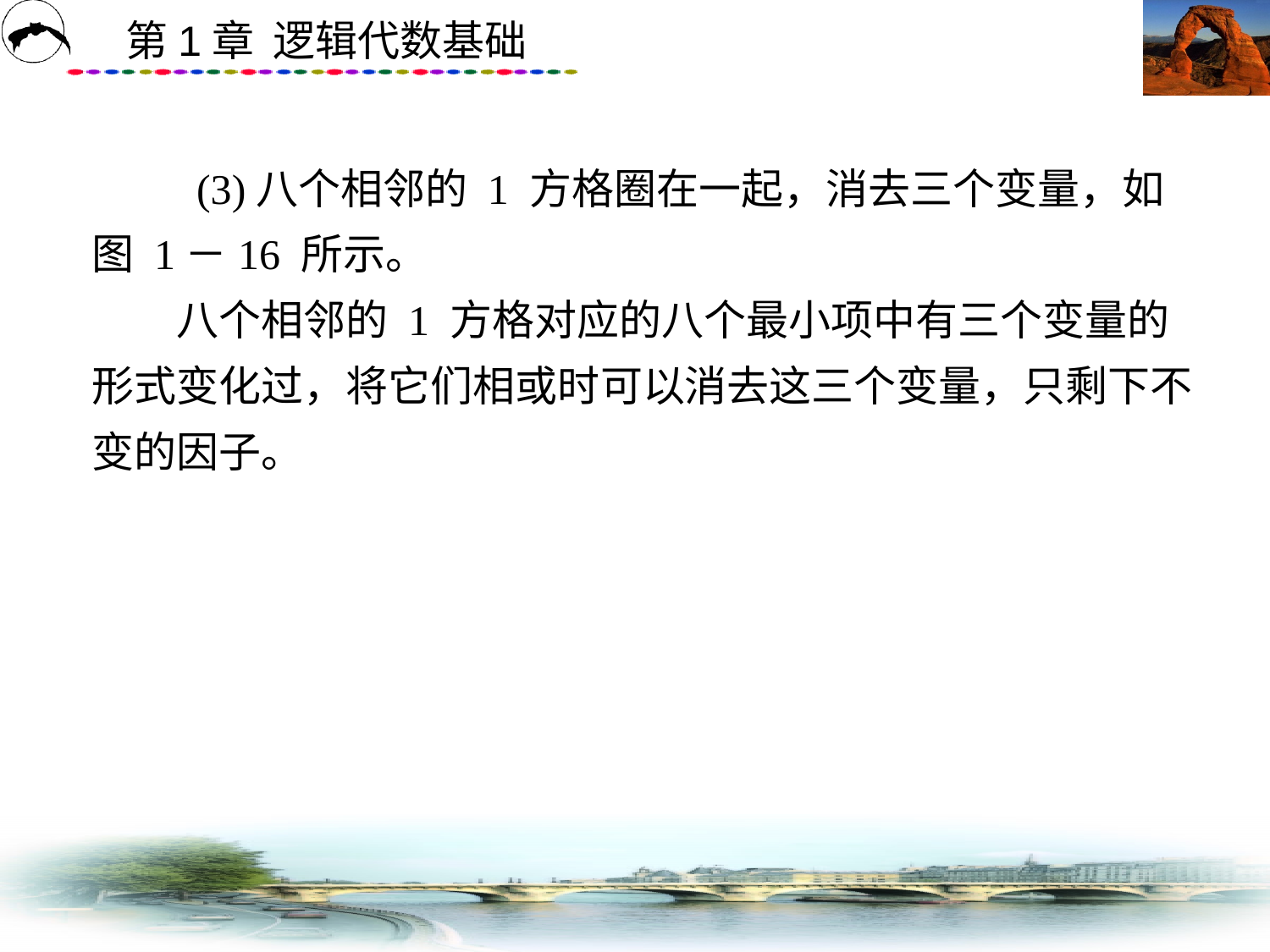

# (3)八个相邻的 1 方格圈在一起，消去三个变量，如图 1－16 所示。 　　八个相邻的 1 方格对应的八个最小项中有三个变量的形式变化过，将它们相或时可以消去这三个变量，只剩下不变的因子。